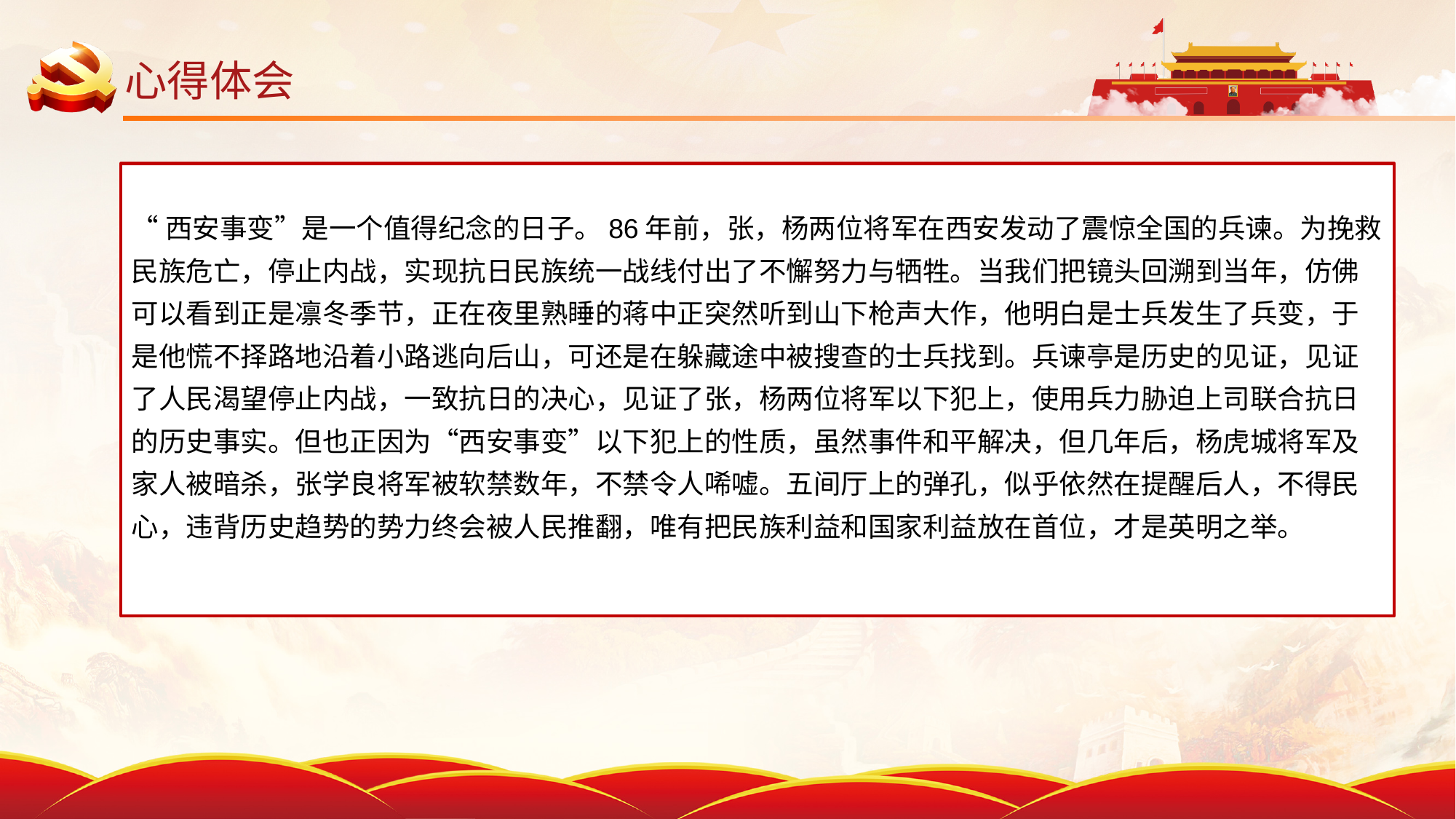

# 心得体会

“西安事变”是一个值得纪念的日子。86年前，张，杨两位将军在西安发动了震惊全国的兵谏。为挽救民族危亡，停止内战，实现抗日民族统一战线付出了不懈努力与牺牲。当我们把镜头回溯到当年，仿佛可以看到正是凛冬季节，正在夜里熟睡的蒋中正突然听到山下枪声大作，他明白是士兵发生了兵变，于是他慌不择路地沿着小路逃向后山，可还是在躲藏途中被搜查的士兵找到。兵谏亭是历史的见证，见证了人民渴望停止内战，一致抗日的决心，见证了张，杨两位将军以下犯上，使用兵力胁迫上司联合抗日的历史事实。但也正因为“西安事变”以下犯上的性质，虽然事件和平解决，但几年后，杨虎城将军及家人被暗杀，张学良将军被软禁数年，不禁令人唏嘘。五间厅上的弹孔，似乎依然在提醒后人，不得民心，违背历史趋势的势力终会被人民推翻，唯有把民族利益和国家利益放在首位，才是英明之举。